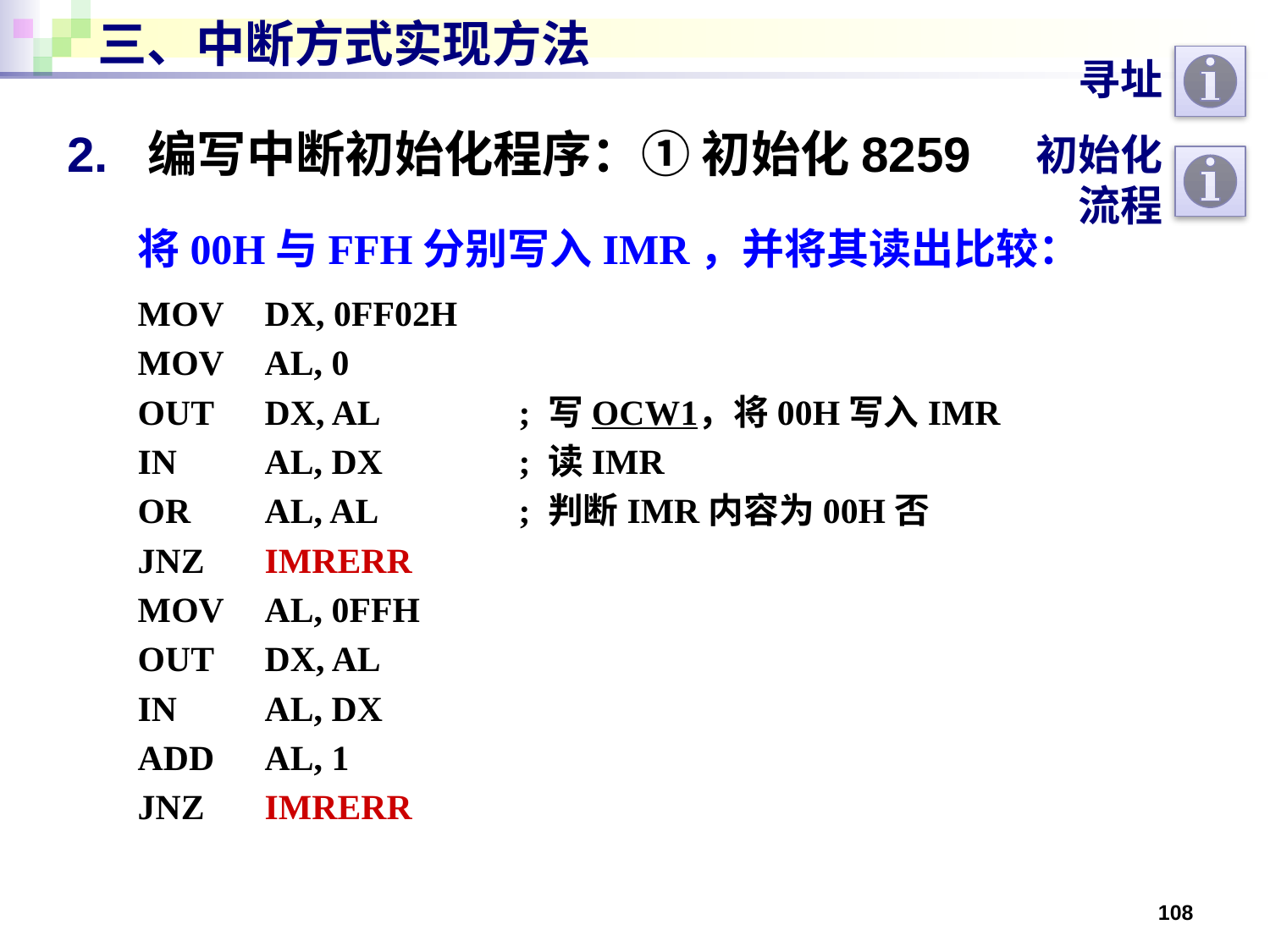

# 三、中断方式实现方法
寻址

2.  编写中断初始化程序：① 初始化8259
初始化
流程

将00H与FFH分别写入IMR，并将其读出比较：
MOV	DX, 0FF02H
MOV	AL, 0
OUT	DX, AL		; 写OCW1，将00H写入IMR
IN	AL, DX		; 读IMR
OR	AL, AL		; 判断IMR内容为00H否
JNZ	IMRERR
MOV	AL, 0FFH
OUT	DX, AL
IN	AL, DX
ADD	AL, 1
JNZ	IMRERR
108